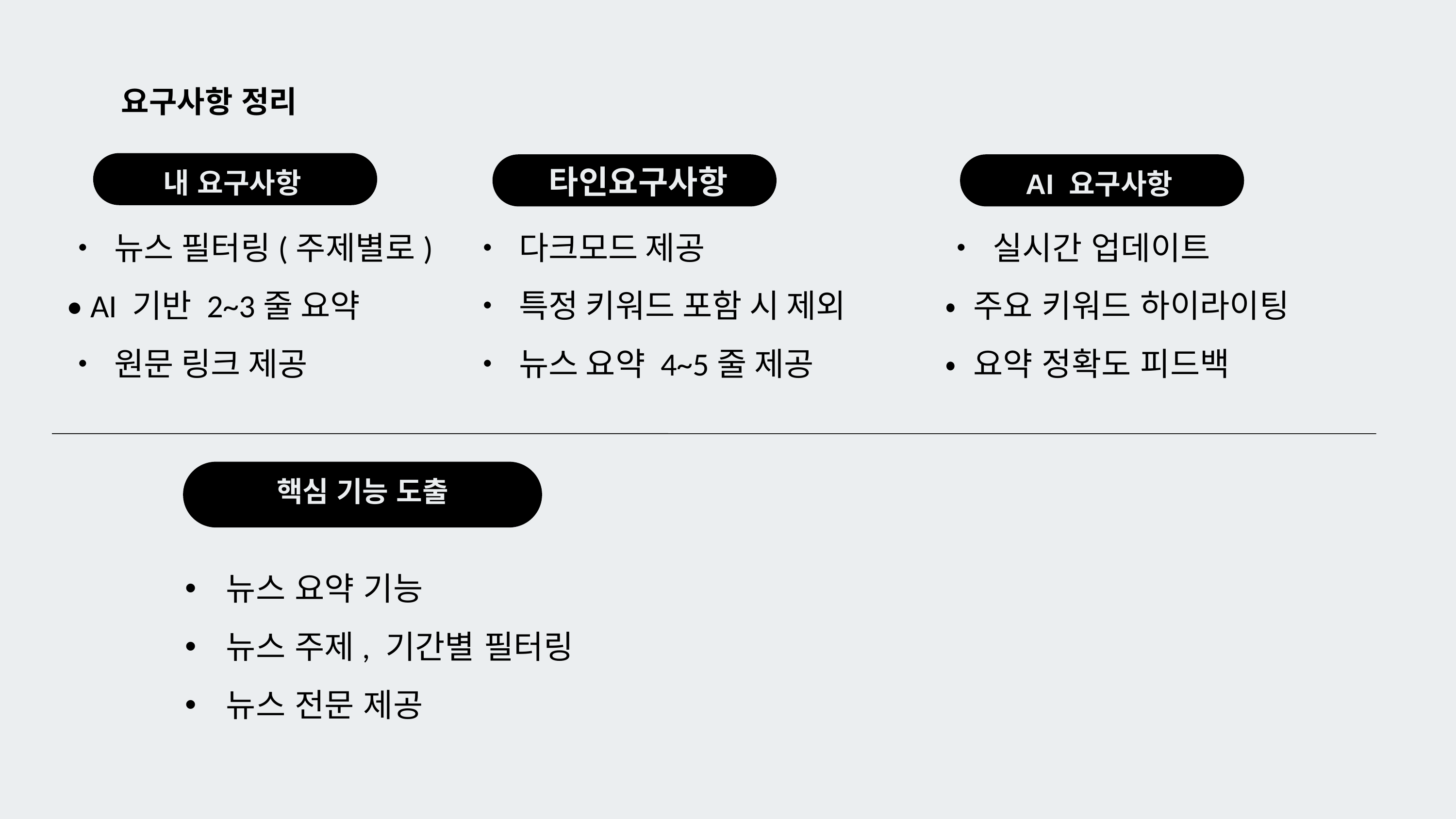

요구사항 정리

타인요구사항

내 요구사항

AI 요구사항
• 뉴스 필터링(주제별로)
• AI 기반 2~3줄 요약
• 원문 링크 제공
• 다크모드 제공
• 특정 키워드 포함 시 제외
• 뉴스 요약 4~5줄 제공
• 실시간 업데이트
• 주요 키워드 하이라이팅
• 요약 정확도 피드백

핵심 기능 도출

뉴스 요약 기능
뉴스 주제, 기간별 필터링
뉴스 전문 제공